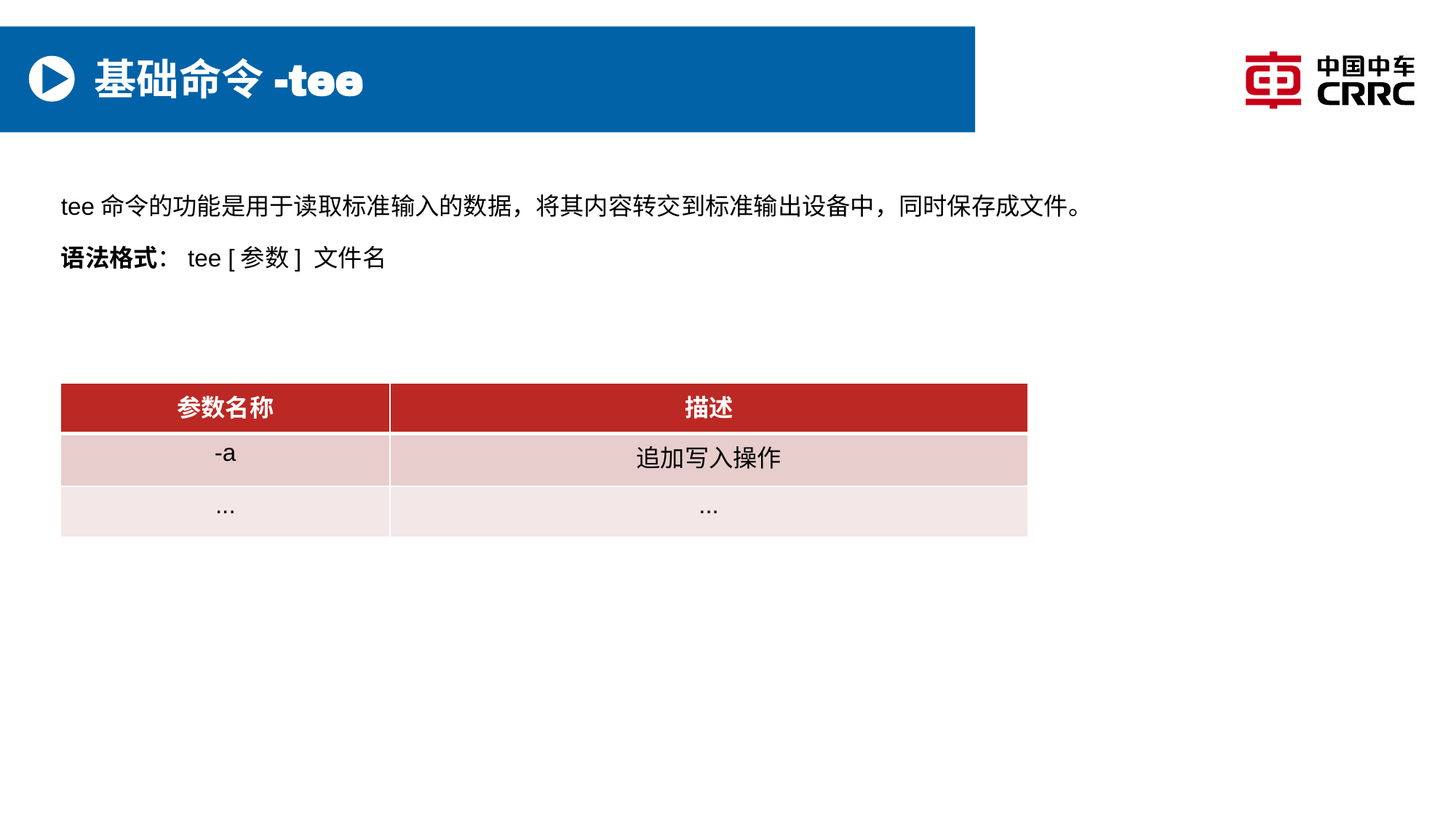

# 基础命令-tee
tee命令的功能是用于读取标准输入的数据，将其内容转交到标准输出设备中，同时保存成文件。
语法格式：tee [参数] 文件名

| 参数名称 | 描述 |
| --- | --- |
| -a | 追加写入操作 |
| ... | ... |
25